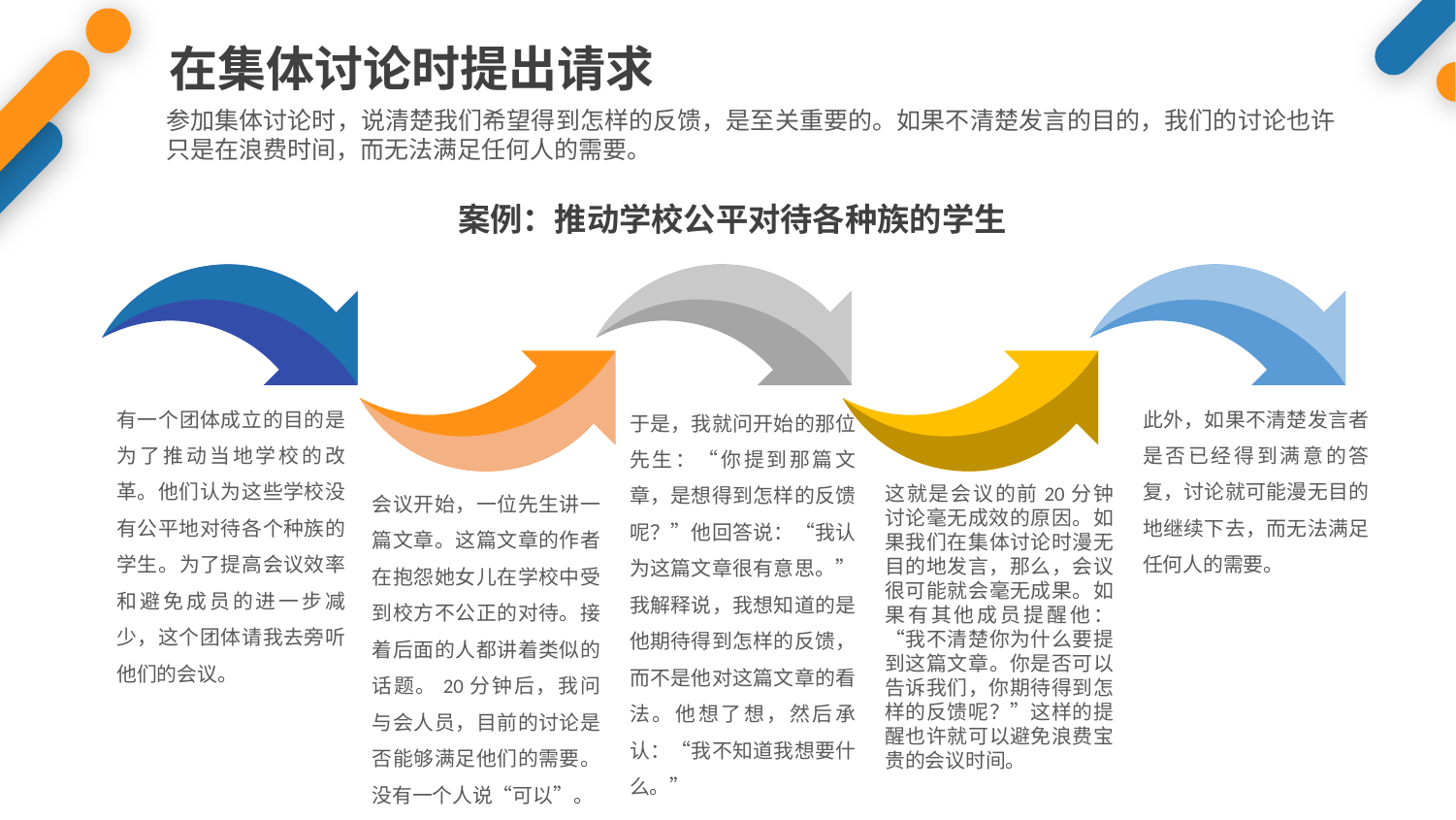

在集体讨论时提出请求
参加集体讨论时，说清楚我们希望得到怎样的反馈，是至关重要的。如果不清楚发言的目的，我们的讨论也许只是在浪费时间，而无法满足任何人的需要。
案例：推动学校公平对待各种族的学生

有一个团体成立的目的是为了推动当地学校的改革。他们认为这些学校没有公平地对待各个种族的学生。为了提高会议效率和避免成员的进一步减少，这个团体请我去旁听他们的会议。
此外，如果不清楚发言者是否已经得到满意的答复，讨论就可能漫无目的地继续下去，而无法满足任何人的需要。
于是，我就问开始的那位先生：“你提到那篇文章，是想得到怎样的反馈呢？”他回答说：“我认为这篇文章很有意思。”我解释说，我想知道的是他期待得到怎样的反馈，而不是他对这篇文章的看法。他想了想，然后承认：“我不知道我想要什么。”
会议开始，一位先生讲一篇文章。这篇文章的作者在抱怨她女儿在学校中受到校方不公正的对待。接着后面的人都讲着类似的话题。20分钟后，我问与会人员，目前的讨论是否能够满足他们的需要。没有一个人说“可以”。
这就是会议的前20分钟讨论毫无成效的原因。如果我们在集体讨论时漫无目的地发言，那么，会议很可能就会毫无成果。如果有其他成员提醒他：“我不清楚你为什么要提到这篇文章。你是否可以告诉我们，你期待得到怎样的反馈呢？”这样的提醒也许就可以避免浪费宝贵的会议时间。